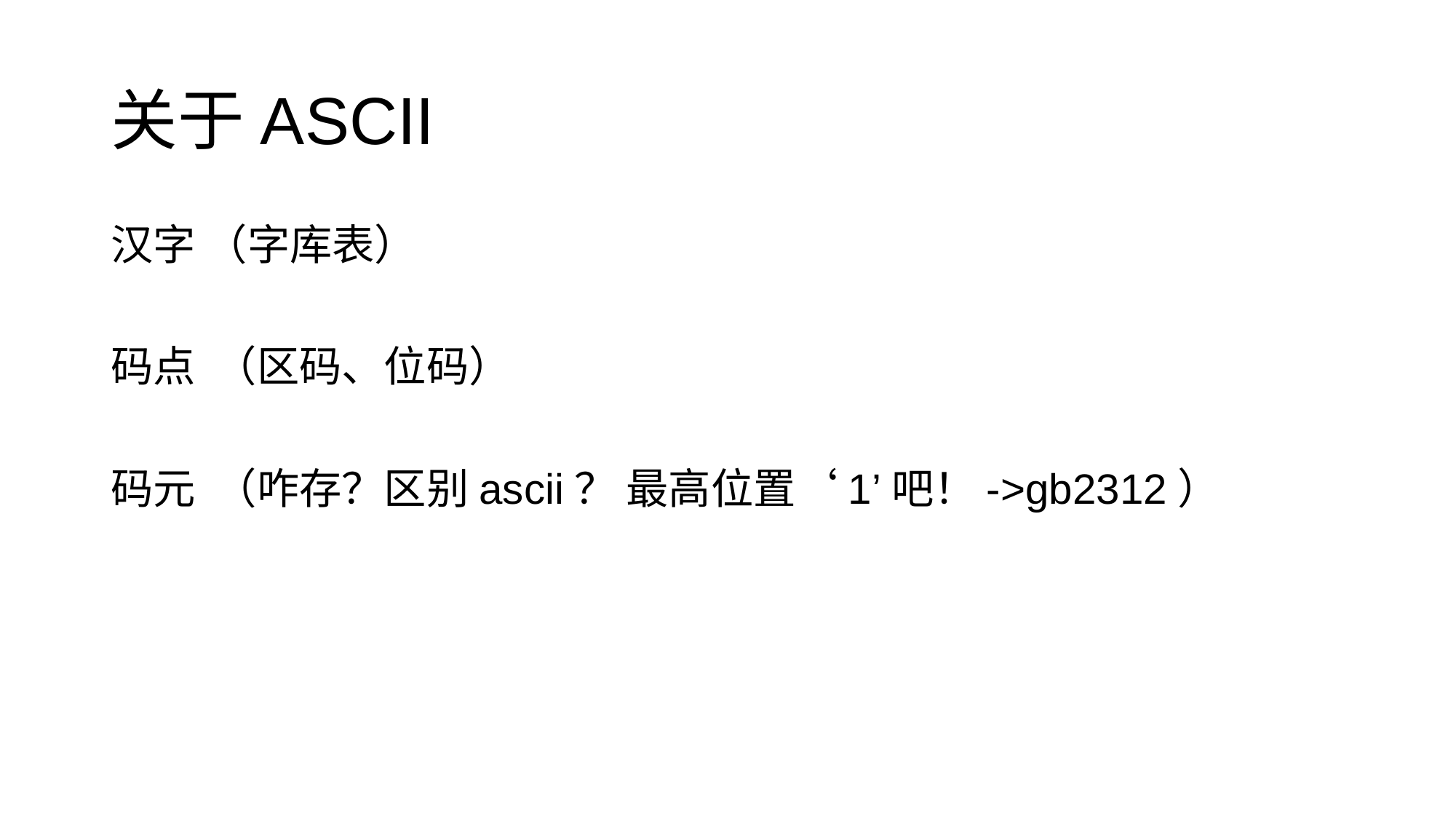

# 关于ASCII
汉字 （字库表）

码点  （区码、位码）

码元  （咋存？区别ascii？ 最高位置‘1’吧！->gb2312）